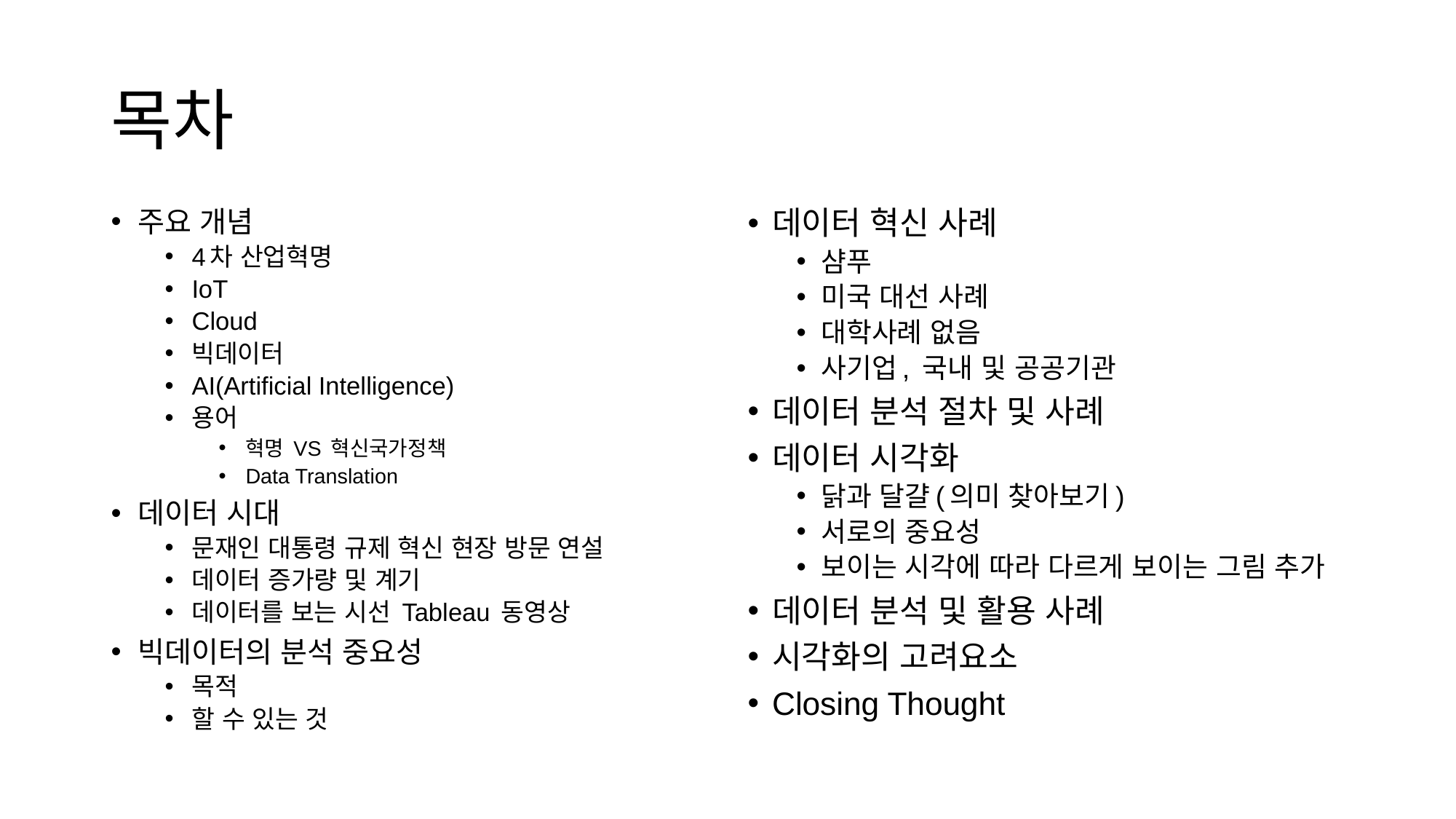

# 목차
주요 개념
4차 산업혁명
IoT
Cloud
빅데이터
AI(Artificial Intelligence)
용어
혁명 VS 혁신국가정책
Data Translation
데이터 시대
문재인 대통령 규제 혁신 현장 방문 연설
데이터 증가량 및 계기
데이터를 보는 시선 Tableau 동영상
빅데이터의 분석 중요성
목적
할 수 있는 것
데이터 혁신 사례
샴푸
미국 대선 사례
대학사례 없음
사기업, 국내 및 공공기관
데이터 분석 절차 및 사례
데이터 시각화
닭과 달걀(의미 찾아보기)
서로의 중요성
보이는 시각에 따라 다르게 보이는 그림 추가
데이터 분석 및 활용 사례
시각화의 고려요소
Closing Thought